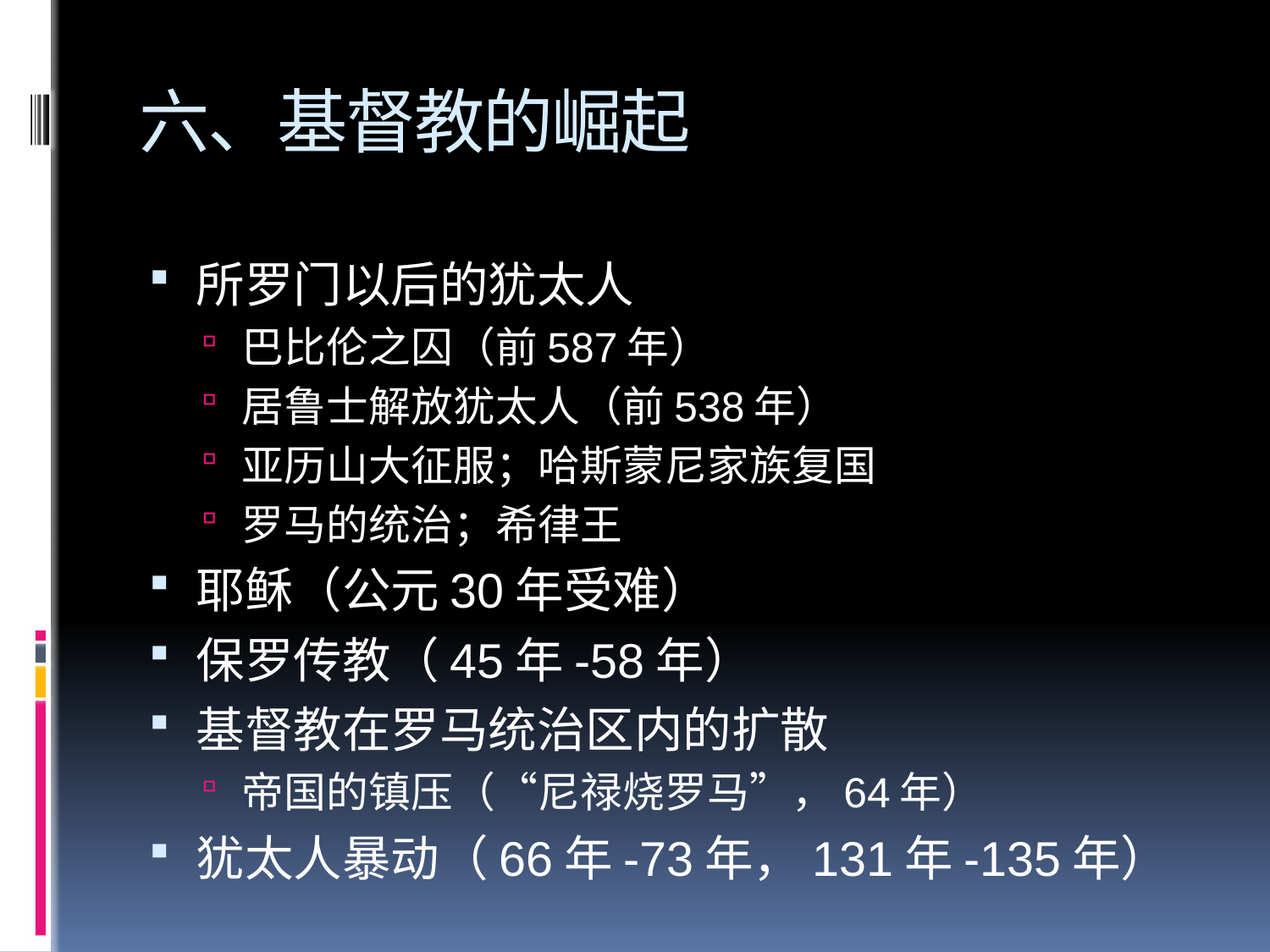

# 六、基督教的崛起
所罗门以后的犹太人
巴比伦之囚（前587年）
居鲁士解放犹太人（前538年）
亚历山大征服；哈斯蒙尼家族复国
罗马的统治；希律王
耶稣（公元30年受难）
保罗传教（45年-58年）
基督教在罗马统治区内的扩散
帝国的镇压（“尼禄烧罗马”，64年）
犹太人暴动（66年-73年，131年-135年）